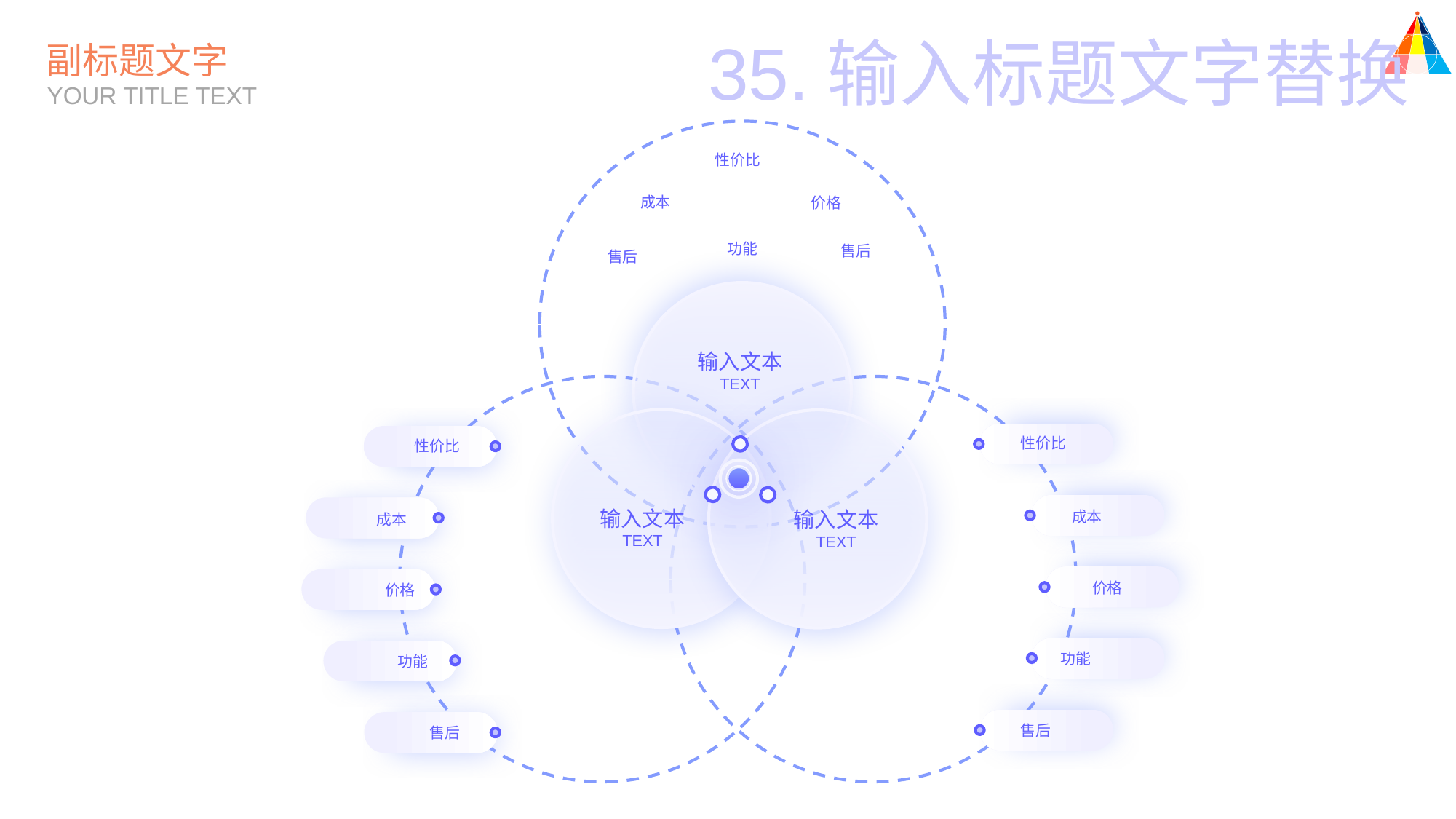

35.输入标题文字替换
副标题文字
YOUR TITLE TEXT

性价比
成本
价格
功能
售后
售后

输入文本
TEXT

性价比
性价比

输入文本
TEXT
输入文本
TEXT
成本
成本

价格
价格

功能
功能

售后
售后